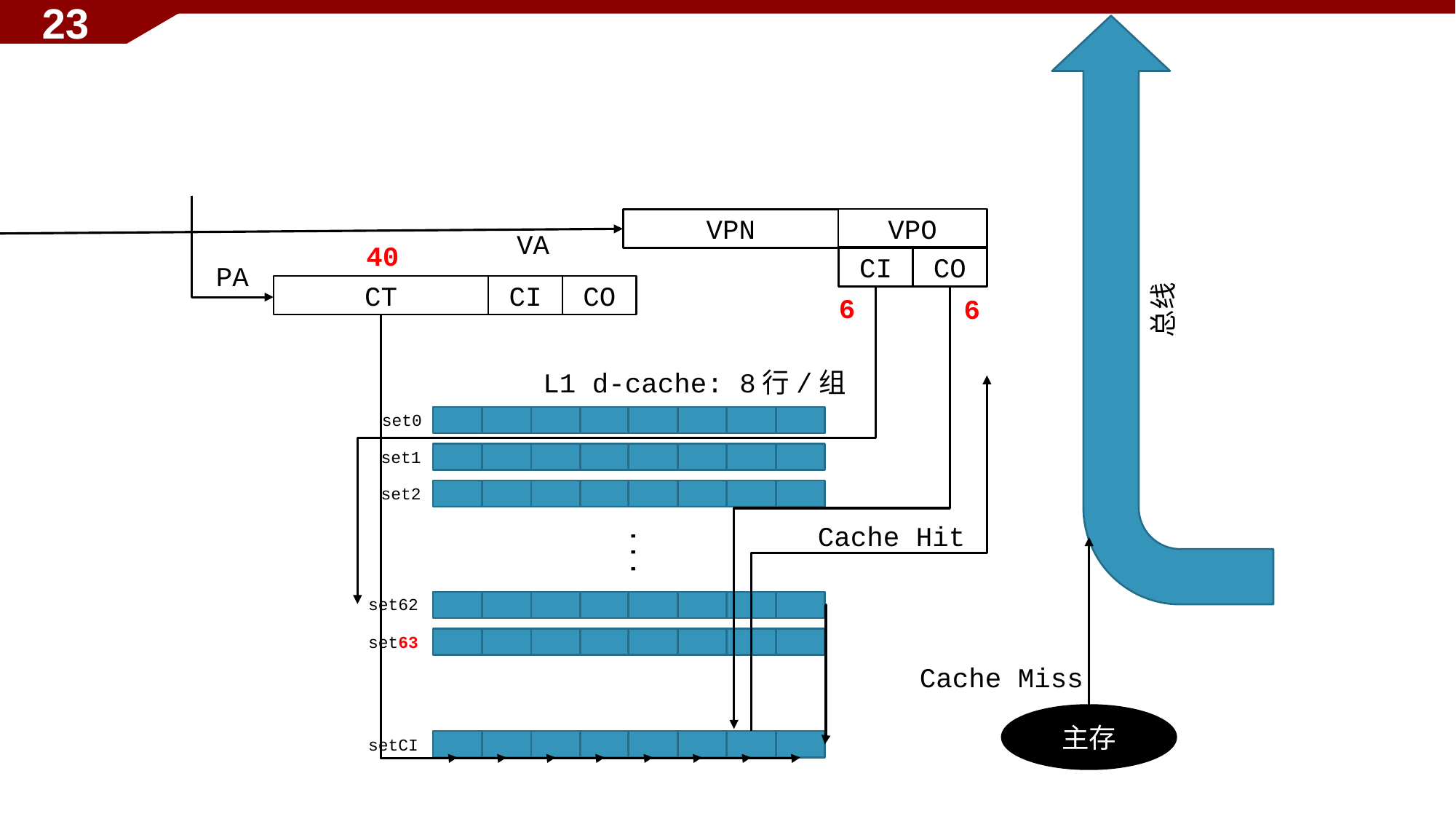

23
总线
VPO
VPN
VA
40
CI
CO
PA
CT
CI
CO
6
6
L1 d-cache: 8行/组
set0

set1

set2

Cache Hit
...
set62

set63

Cache Miss
主存
setCI